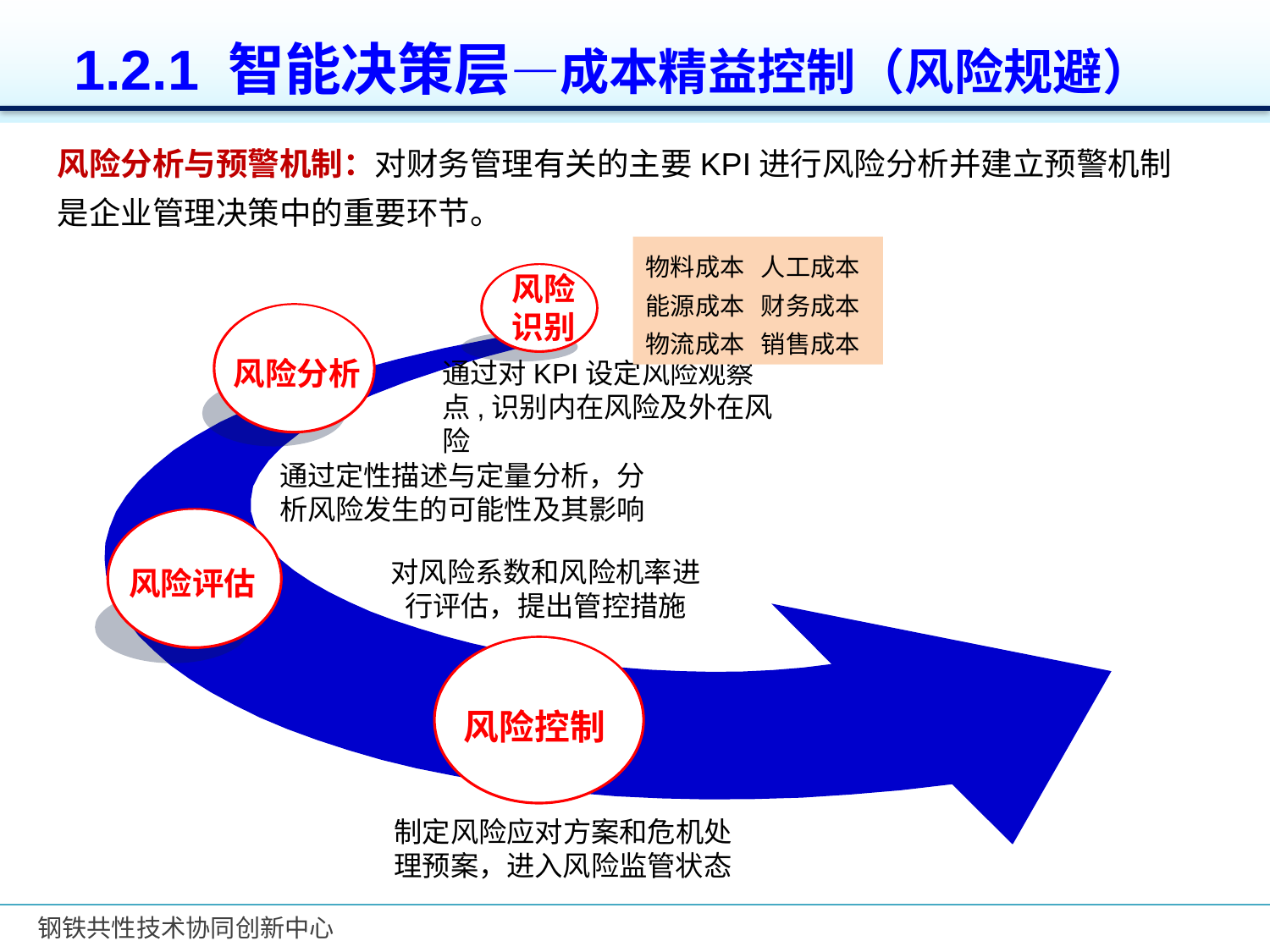

1.2.1 智能决策层—成本精益控制（风险规避）
风险分析与预警机制：对财务管理有关的主要KPI进行风险分析并建立预警机制是企业管理决策中的重要环节。
物料成本   人工成本
能源成本   财务成本
物流成本   销售成本
风险
识别

风险分析

通过对KPI设定风险观察点,识别内在风险及外在风险

风险评估

对风险系数和风险机率进行评估，提出管控措施

风险控制
制定风险应对方案和危机处理预案，进入风险监管状态
通过定性描述与定量分析，分析风险发生的可能性及其影响